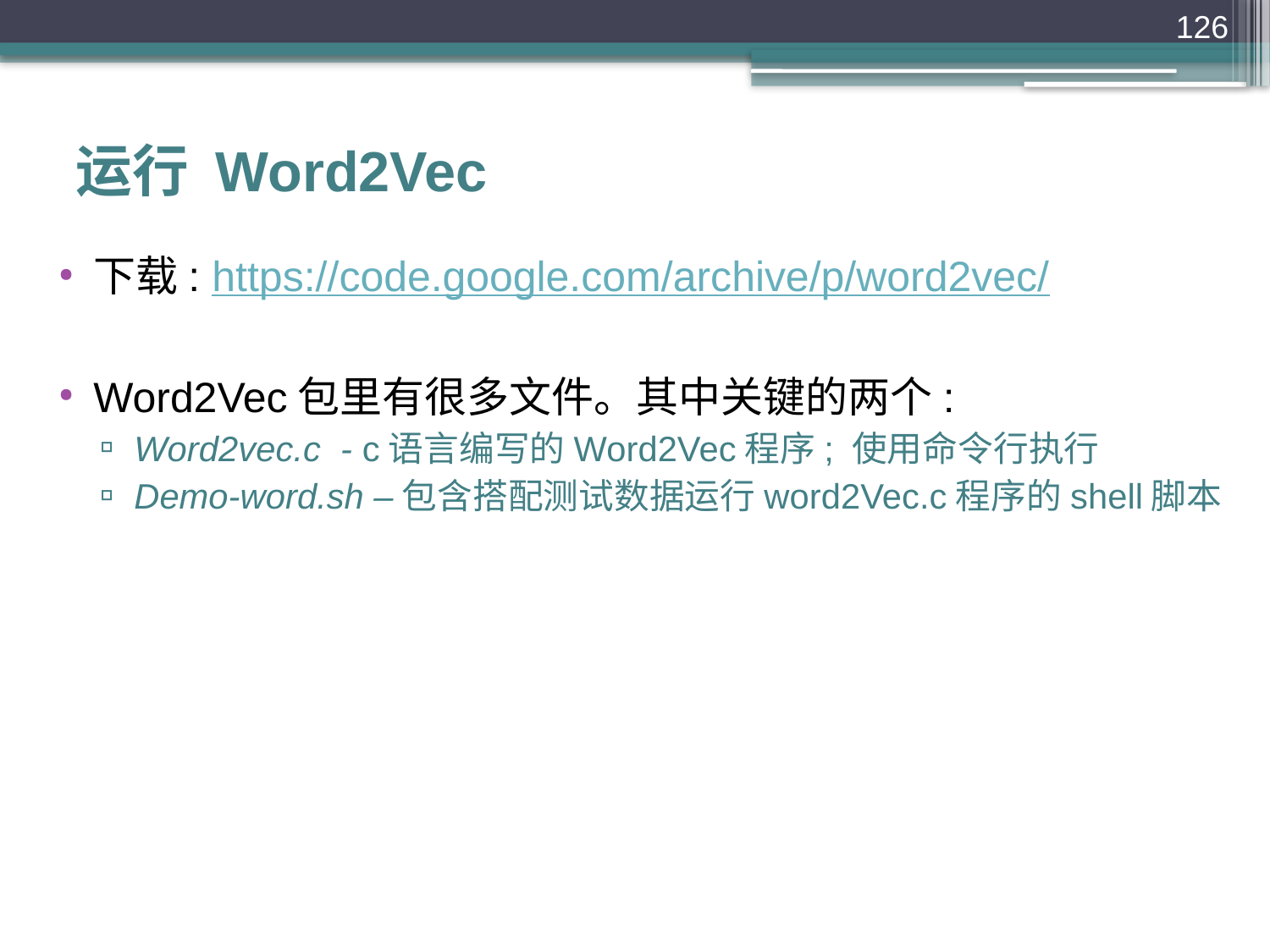

126
# 运行 Word2Vec
下载: https://code.google.com/archive/p/word2vec/

Word2Vec包里有很多文件。其中关键的两个:
Word2vec.c  - c语言编写的Word2Vec程序; 使用命令行执行
Demo-word.sh –包含搭配测试数据运行word2Vec.c程序的shell脚本